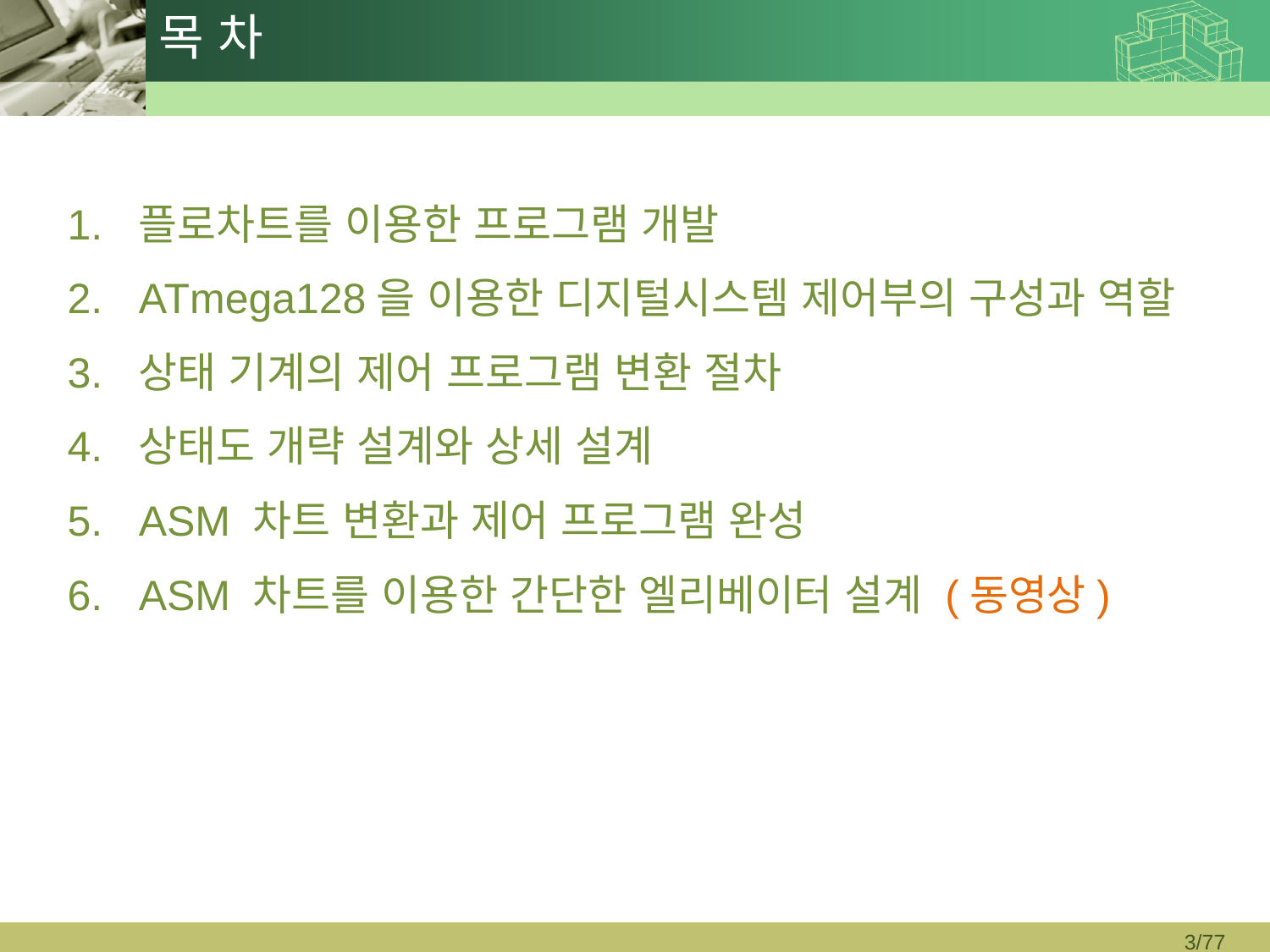

# 목 차
플로차트를 이용한 프로그램 개발
ATmega128을 이용한 디지털시스템 제어부의 구성과 역할
상태 기계의 제어 프로그램 변환 절차
상태도 개략 설계와 상세 설계
ASM 차트 변환과 제어 프로그램 완성
ASM 차트를 이용한 간단한 엘리베이터 설계 (동영상)